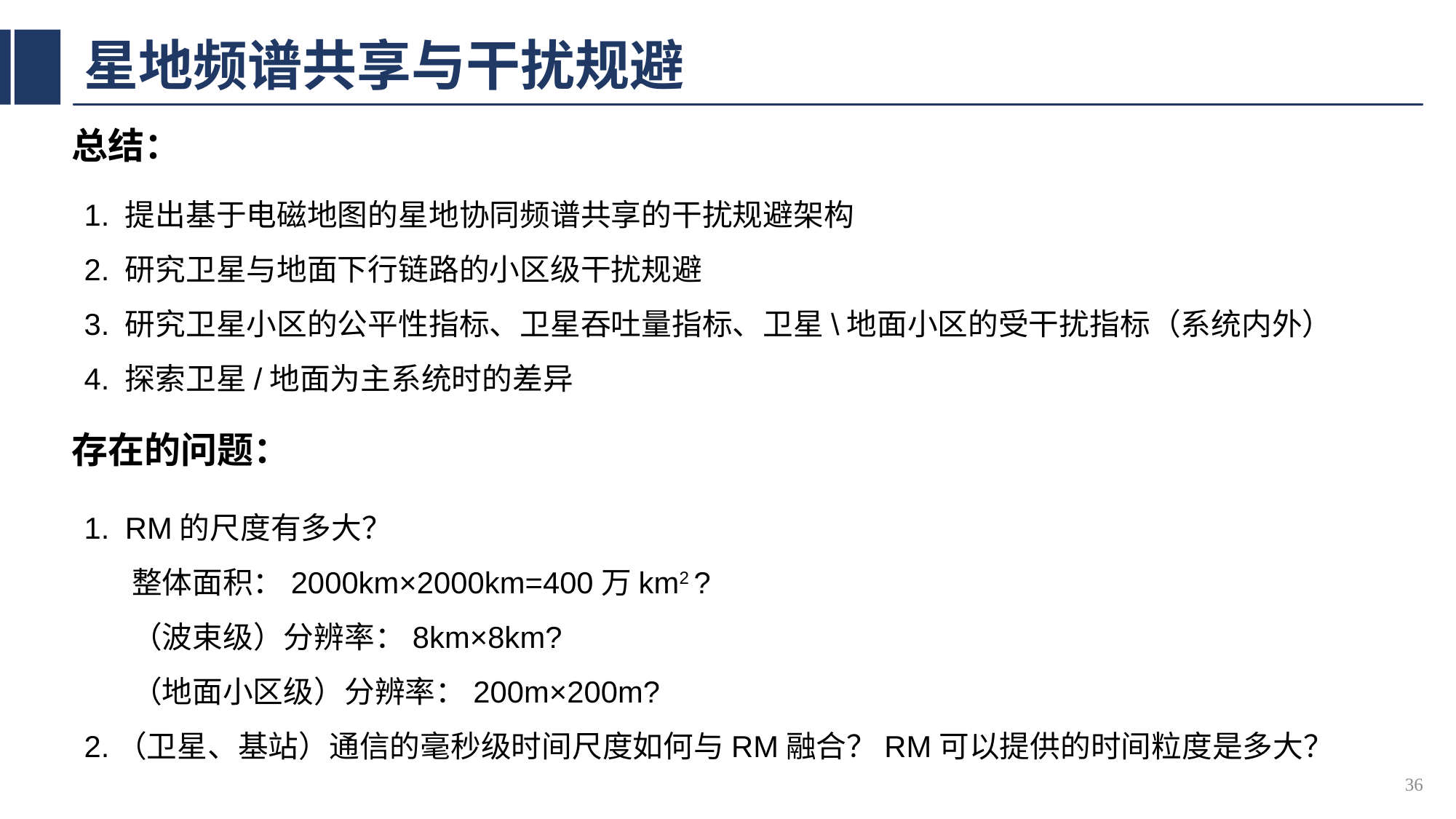

# 星地频谱共享与干扰规避
总结：
提出基于电磁地图的星地协同频谱共享的干扰规避架构
研究卫星与地面下行链路的小区级干扰规避
研究卫星小区的公平性指标、卫星吞吐量指标、卫星\地面小区的受干扰指标（系统内外）
探索卫星/地面为主系统时的差异
存在的问题：
RM的尺度有多大？
      整体面积：2000km×2000km=400万km2 ?
      （波束级）分辨率：8km×8km?
      （地面小区级）分辨率：200m×200m?
2.（卫星、基站）通信的毫秒级时间尺度如何与RM融合？RM可以提供的时间粒度是多大？
36